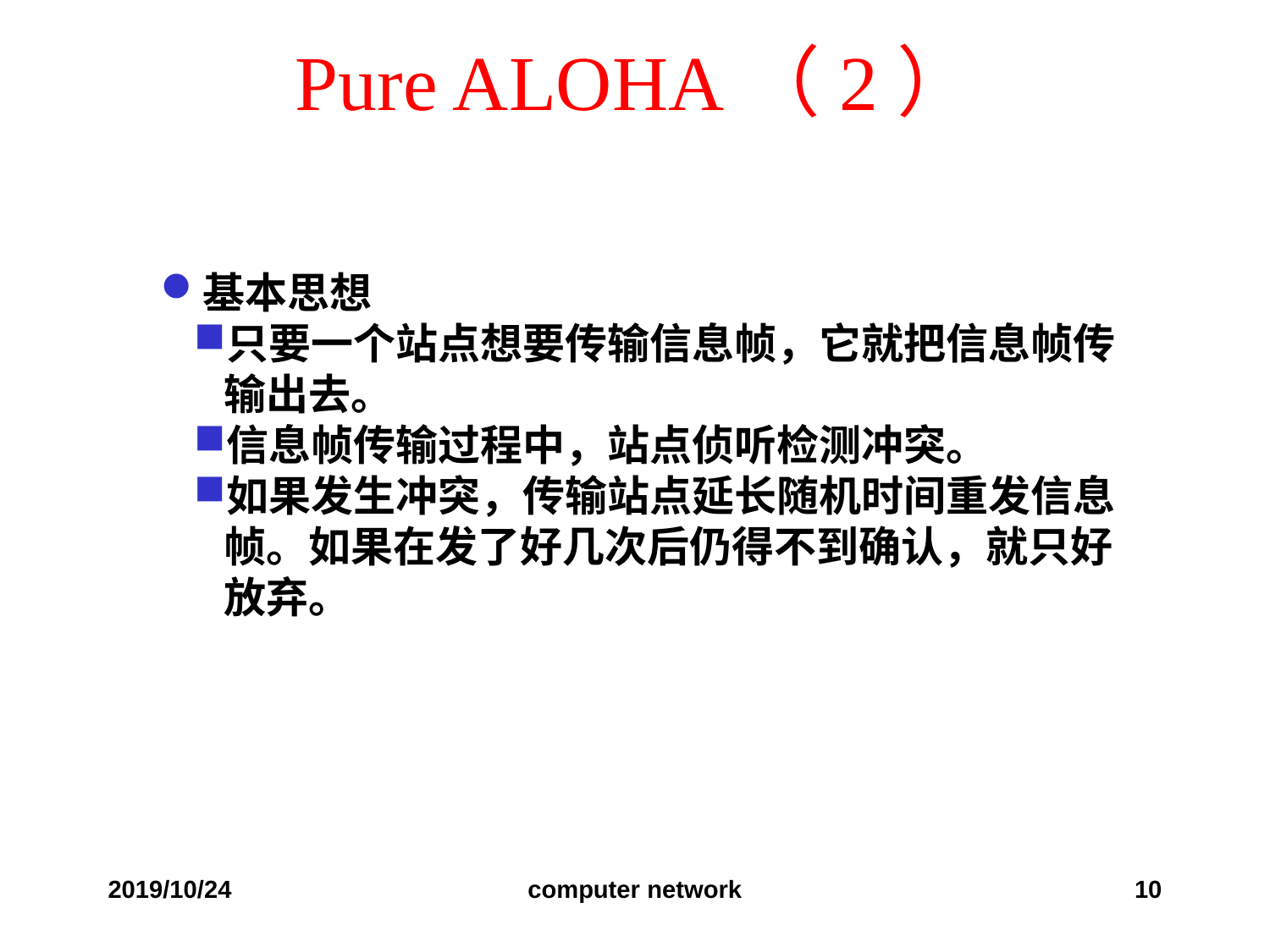

# Pure ALOHA（2）
基本思想
只要一个站点想要传输信息帧，它就把信息帧传输出去。
信息帧传输过程中，站点侦听检测冲突。
如果发生冲突，传输站点延长随机时间重发信息帧。如果在发了好几次后仍得不到确认，就只好放弃。
2019/10/24
computer network
10